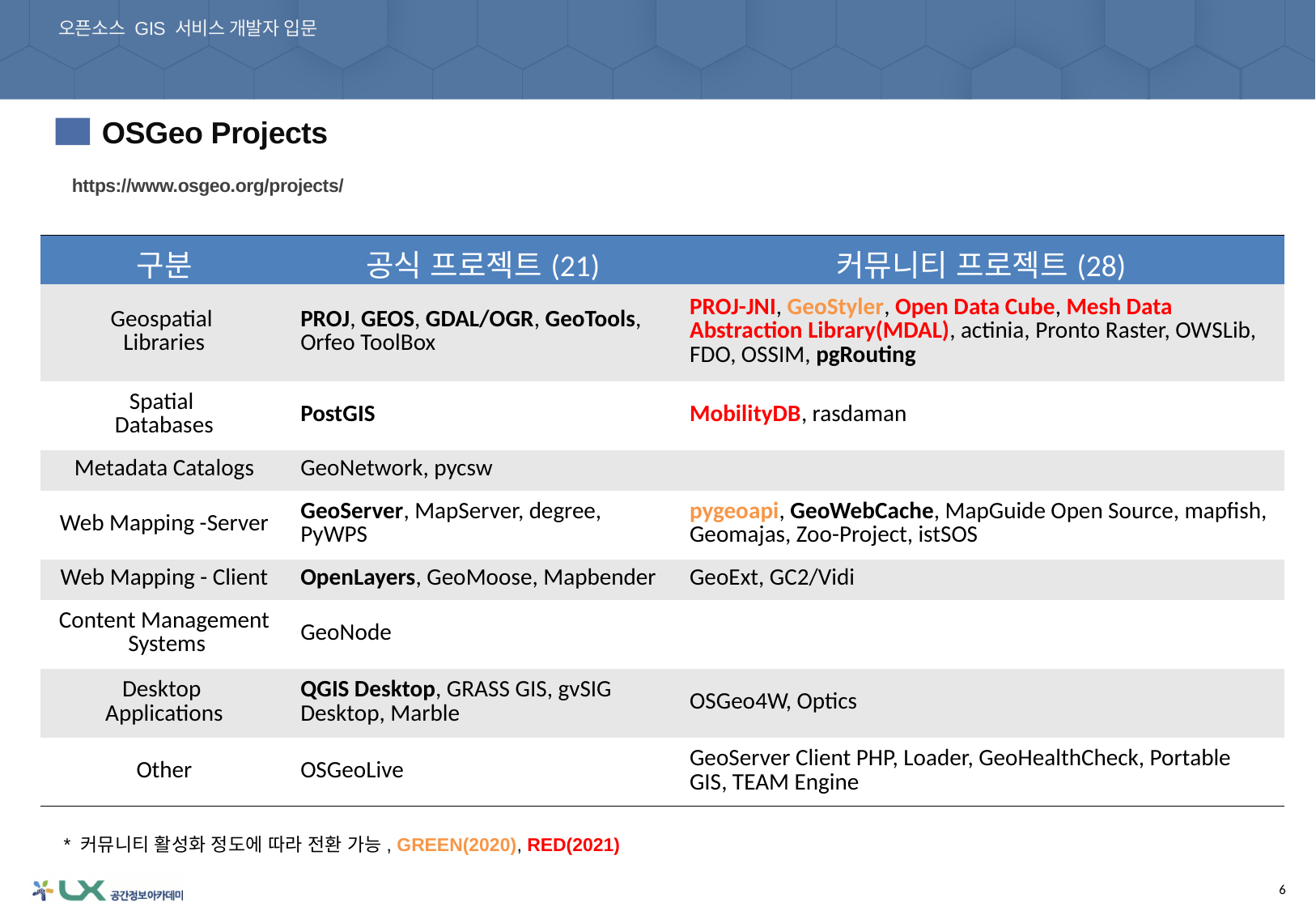

오픈소스 GIS 서비스 개발자 입문
01. 오픈소스 GIS 프로젝트 기술 동향
OSGeo Projects
3
https://www.osgeo.org/projects/
| 구분 | 공식 프로젝트(21) | 커뮤니티 프로젝트(28) |
| --- | --- | --- |
| Geospatial Libraries | PROJ, GEOS, GDAL/OGR, GeoTools, Orfeo ToolBox | PROJ-JNI, GeoStyler, Open Data Cube, Mesh Data Abstraction Library(MDAL), actinia, Pronto Raster, OWSLib, FDO, OSSIM, pgRouting |
| Spatial Databases | PostGIS | MobilityDB, rasdaman |
| Metadata Catalogs | GeoNetwork, pycsw |  |
| Web Mapping -Server | GeoServer, MapServer, degree, PyWPS | pygeoapi, GeoWebCache, MapGuide Open Source, mapfish, Geomajas, Zoo-Project, istSOS |
| Web Mapping - Client | OpenLayers, GeoMoose, Mapbender | GeoExt, GC2/Vidi |
| Content Management Systems | GeoNode |  |
| Desktop Applications | QGIS Desktop, GRASS GIS, gvSIG Desktop, Marble | OSGeo4W, Optics |
| Other | OSGeoLive | GeoServer Client PHP, Loader, GeoHealthCheck, Portable GIS, TEAM Engine |
* 커뮤니티 활성화 정도에 따라 전환 가능, GREEN(2020), RED(2021)
6